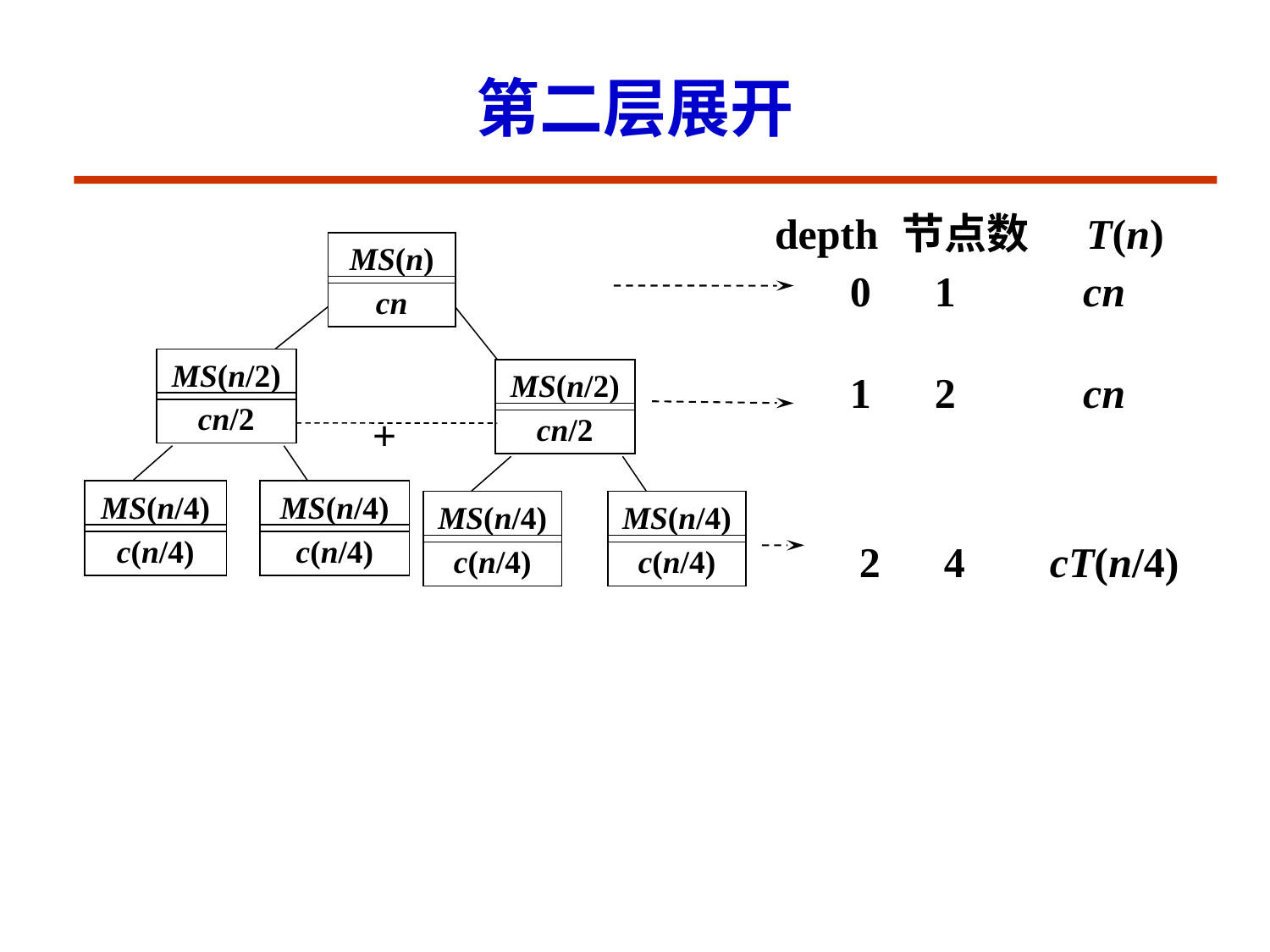

# 第二层展开

depth	节点数     T(n)
MS(n)
cn
0      1            cn

MS(n/2)
cn/2
MS(n/2)
cn/2
1      2            cn

+

MS(n/4)
c(n/4)
MS(n/4)
c(n/4)
MS(n/4)
c(n/4)
MS(n/4)
c(n/4)
 2      4        cT(n/4)